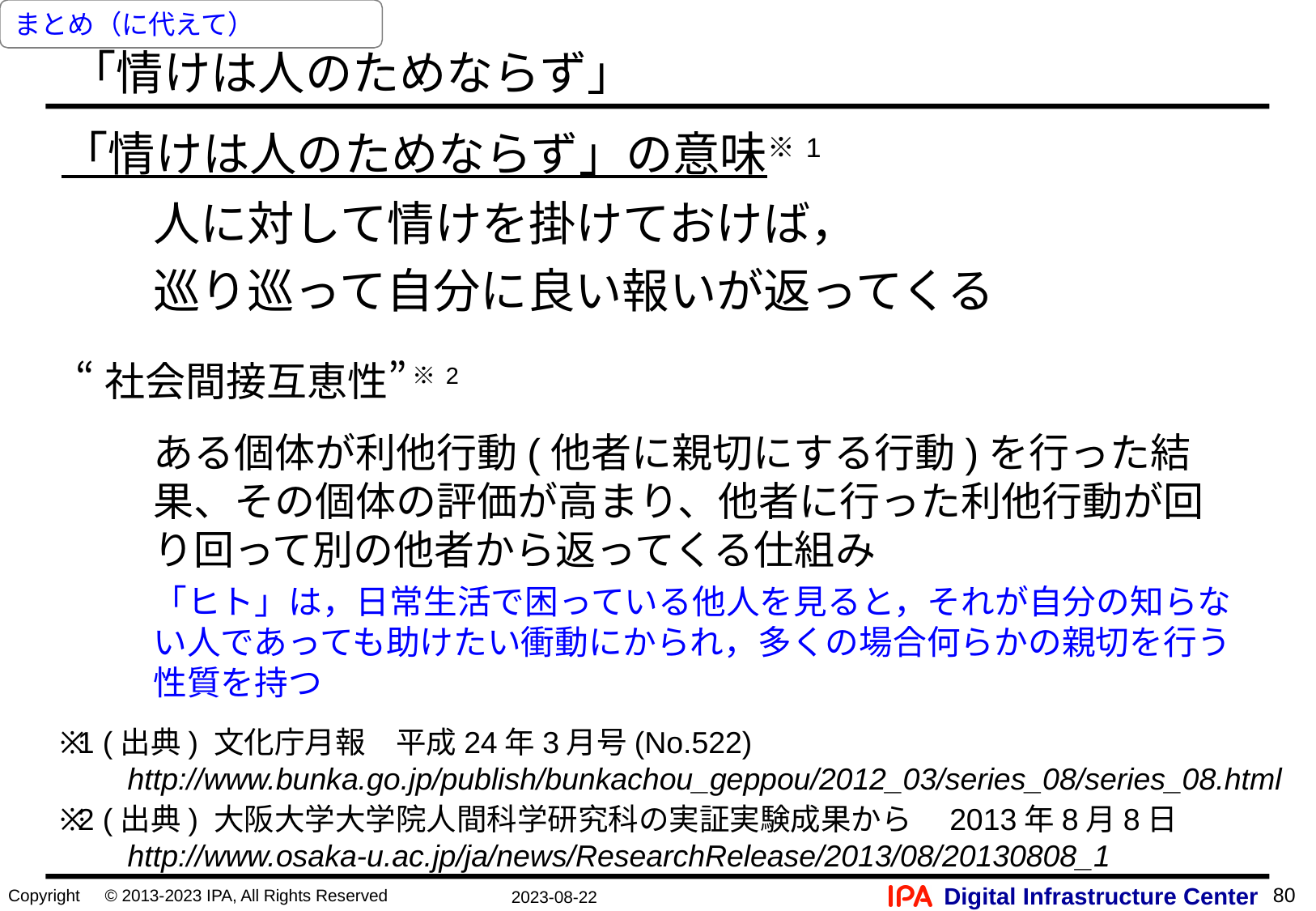

まとめ（に代えて）
# 「情けは人のためならず」
「情けは人のためならず」の意味※1
人に対して情けを掛けておけば，
巡り巡って自分に良い報いが返ってくる
“社会間接互恵性” ※2
ある個体が利他行動(他者に親切にする行動)を行った結果、その個体の評価が高まり、他者に行った利他行動が回り回って別の他者から返ってくる仕組み
「ヒト」は，日常生活で困っている他人を見ると，それが自分の知らない人であっても助けたい衝動にかられ，多くの場合何らかの親切を行う性質を持つ
※1 (出典) 文化庁月報　平成24年3月号(No.522)
　　http://www.bunka.go.jp/publish/bunkachou_geppou/2012_03/series_08/series_08.html
※2 (出典) 大阪大学大学院人間科学研究科の実証実験成果から　2013年8月8日
　　http://www.osaka-u.ac.jp/ja/news/ResearchRelease/2013/08/20130808_1